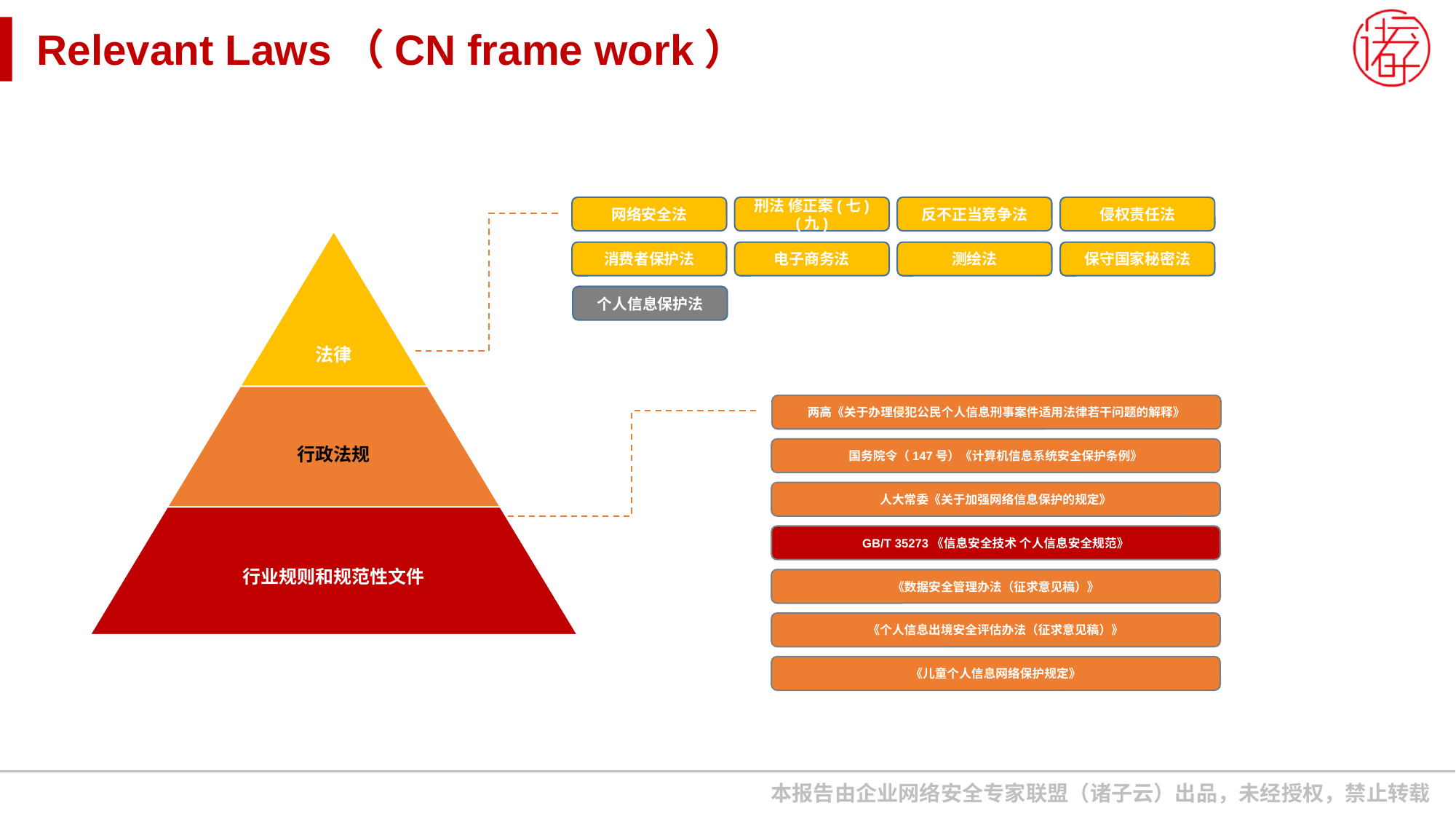

Relevant Laws（CN frame work）
网络安全法
刑法 修正案(七)(九)
反不正当竞争法
侵权责任法
消费者保护法
电子商务法
测绘法
保守国家秘密法

法律
行政法规
行业规则和规范性文件
个人信息保护法
两高《关于办理侵犯公民个人信息刑事案件适用法律若干问题的解释》
国务院令（147号）《计算机信息系统安全保护条例》
人大常委《关于加强网络信息保护的规定》
GB/T 35273《信息安全技术 个人信息安全规范》
《数据安全管理办法（征求意见稿）》
《个人信息出境安全评估办法（征求意见稿）》
《儿童个人信息网络保护规定》